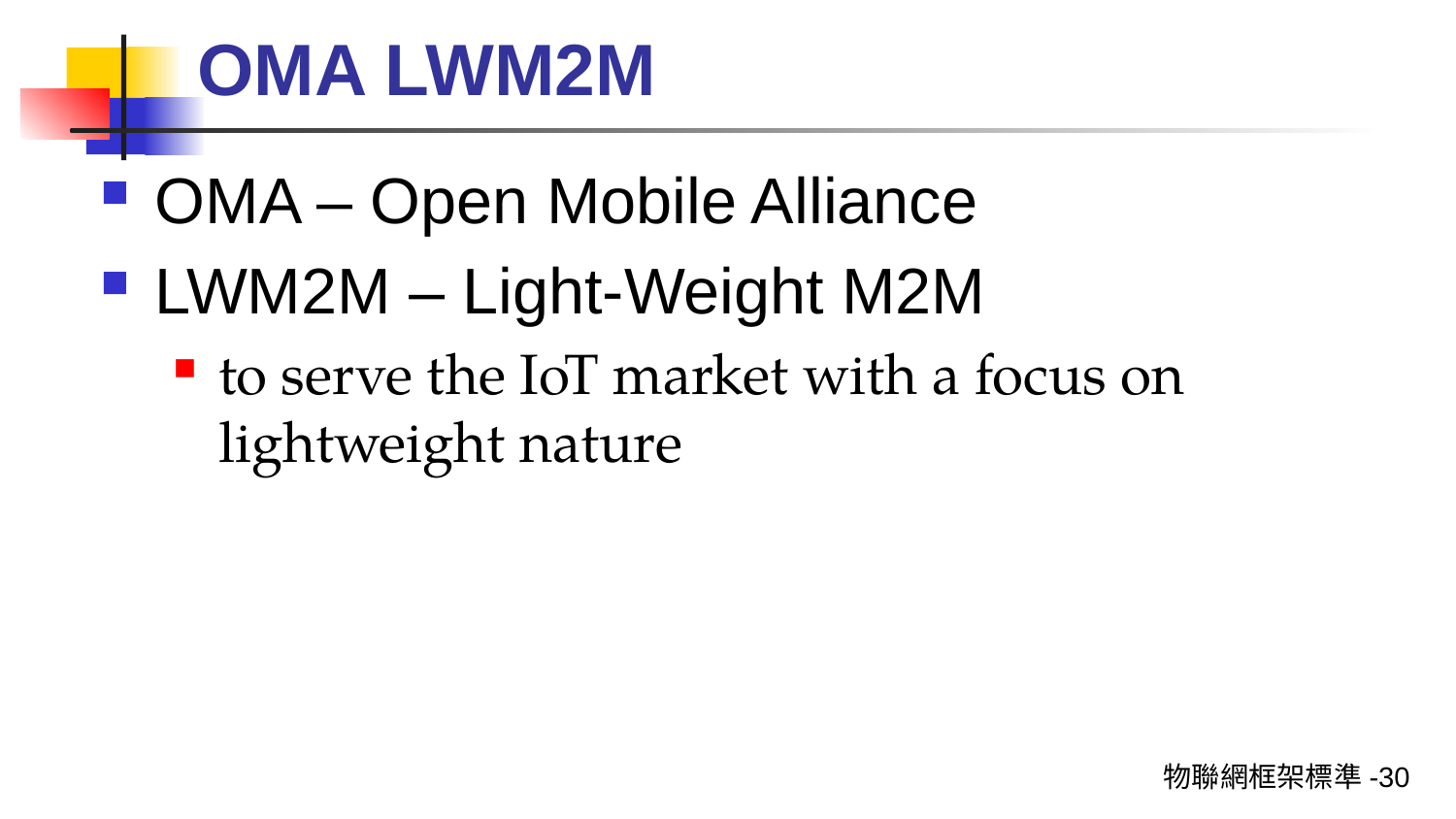

# OMA LWM2M
OMA – Open Mobile Alliance
LWM2M – Light-Weight M2M
to serve the IoT market with a focus on lightweight nature
物聯網框架標準-30